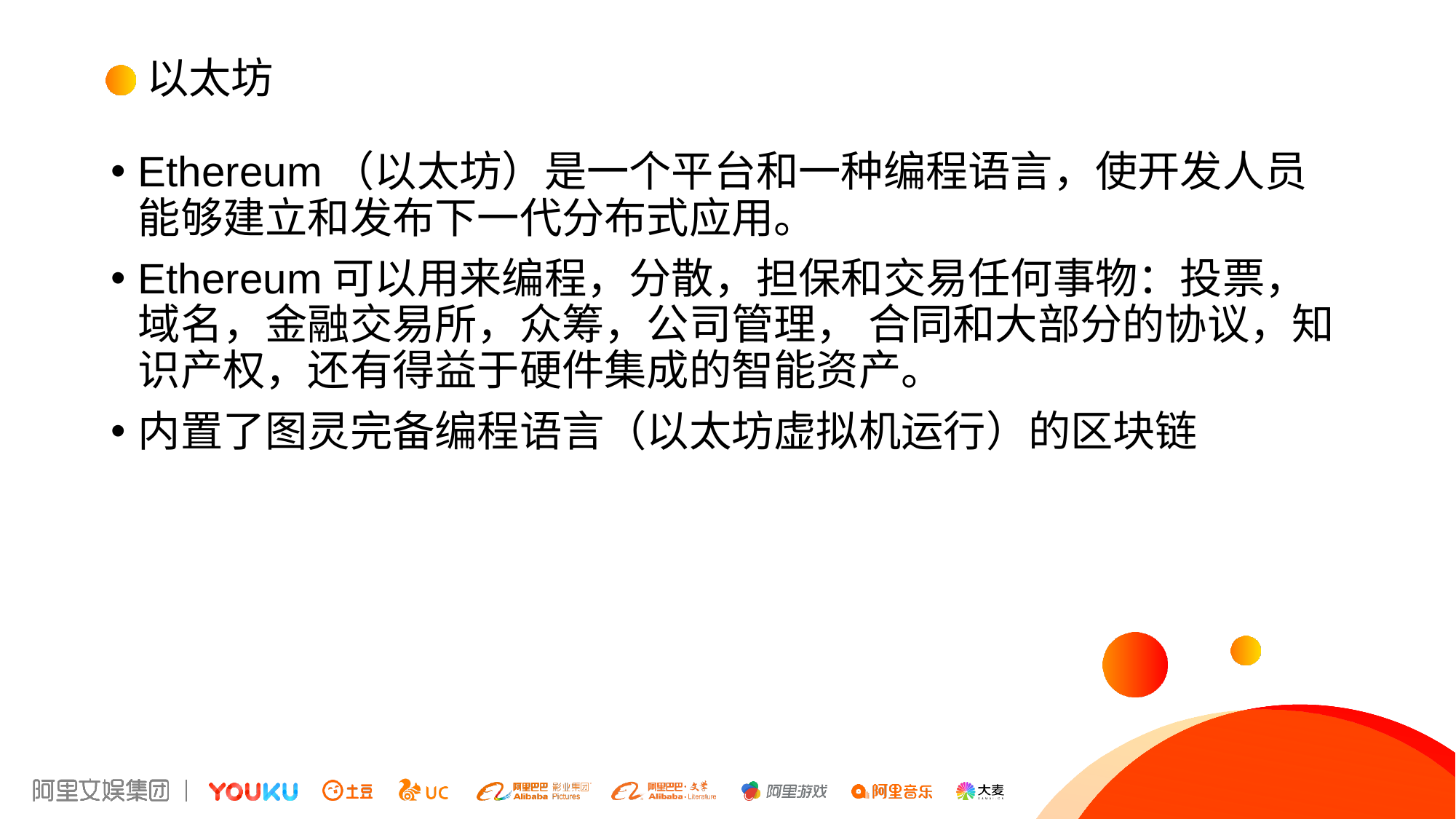

# 以太坊
Ethereum（以太坊）是一个平台和一种编程语言，使开发人员能够建立和发布下一代分布式应用。
Ethereum可以用来编程，分散，担保和交易任何事物：投票，域名，金融交易所，众筹，公司管理， 合同和大部分的协议，知识产权，还有得益于硬件集成的智能资产。
内置了图灵完备编程语言（以太坊虚拟机运行）的区块链